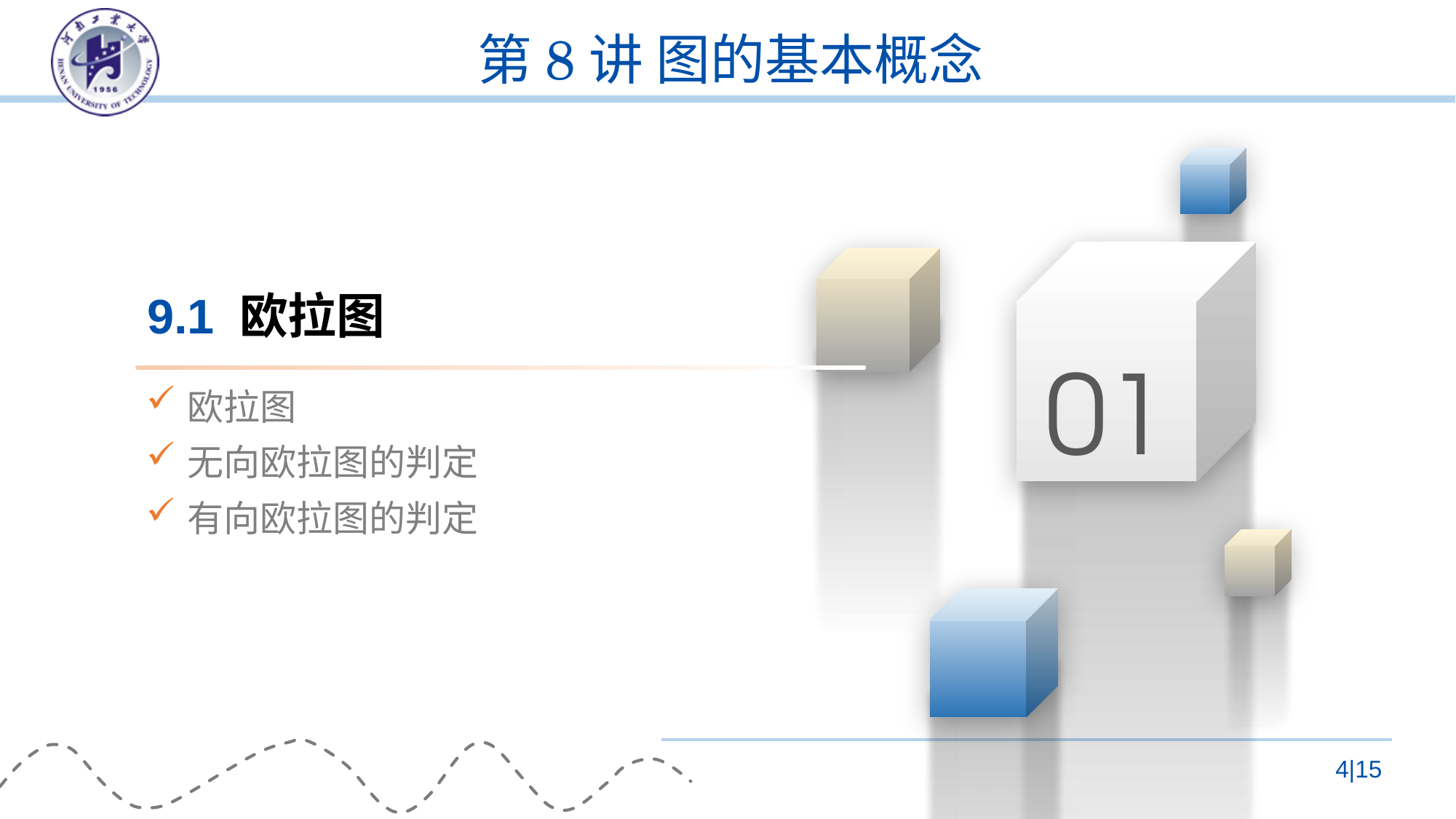

# 第8讲 图的基本概念

01

9.1 欧拉图

欧拉图
无向欧拉图的判定
有向欧拉图的判定

4|15